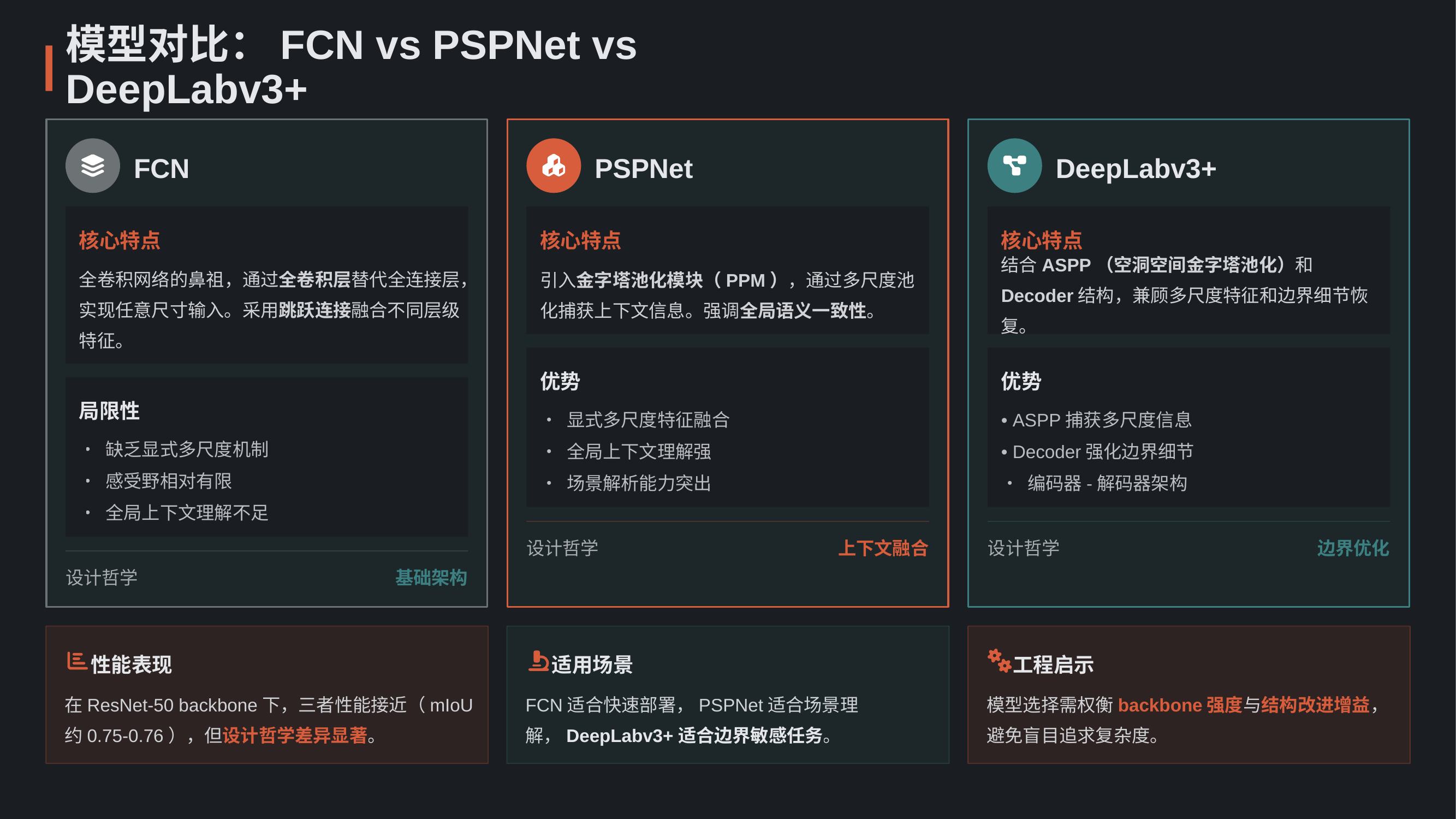

模型对比：FCN vs PSPNet vs DeepLabv3+

FCN
PSPNet
DeepLabv3+

核心特点
核心特点
核心特点
全卷积网络的鼻祖，通过全卷积层替代全连接层，实现任意尺寸输入。采用跳跃连接融合不同层级特征。
引入金字塔池化模块（PPM），通过多尺度池化捕获上下文信息。强调全局语义一致性。
结合ASPP（空洞空间金字塔池化）和Decoder结构，兼顾多尺度特征和边界细节恢复。

优势
优势

局限性
• 显式多尺度特征融合
• ASPP捕获多尺度信息
• 缺乏显式多尺度机制
• 全局上下文理解强
• Decoder强化边界细节
• 感受野相对有限
• 场景解析能力突出
• 编码器-解码器架构
• 全局上下文理解不足

设计哲学
上下文融合
设计哲学
边界优化

设计哲学
基础架构

性能表现
适用场景
工程启示

在ResNet-50 backbone下，三者性能接近（mIoU约0.75-0.76），但设计哲学差异显著。
FCN适合快速部署，PSPNet适合场景理解，DeepLabv3+适合边界敏感任务。
模型选择需权衡backbone强度与结构改进增益，避免盲目追求复杂度。